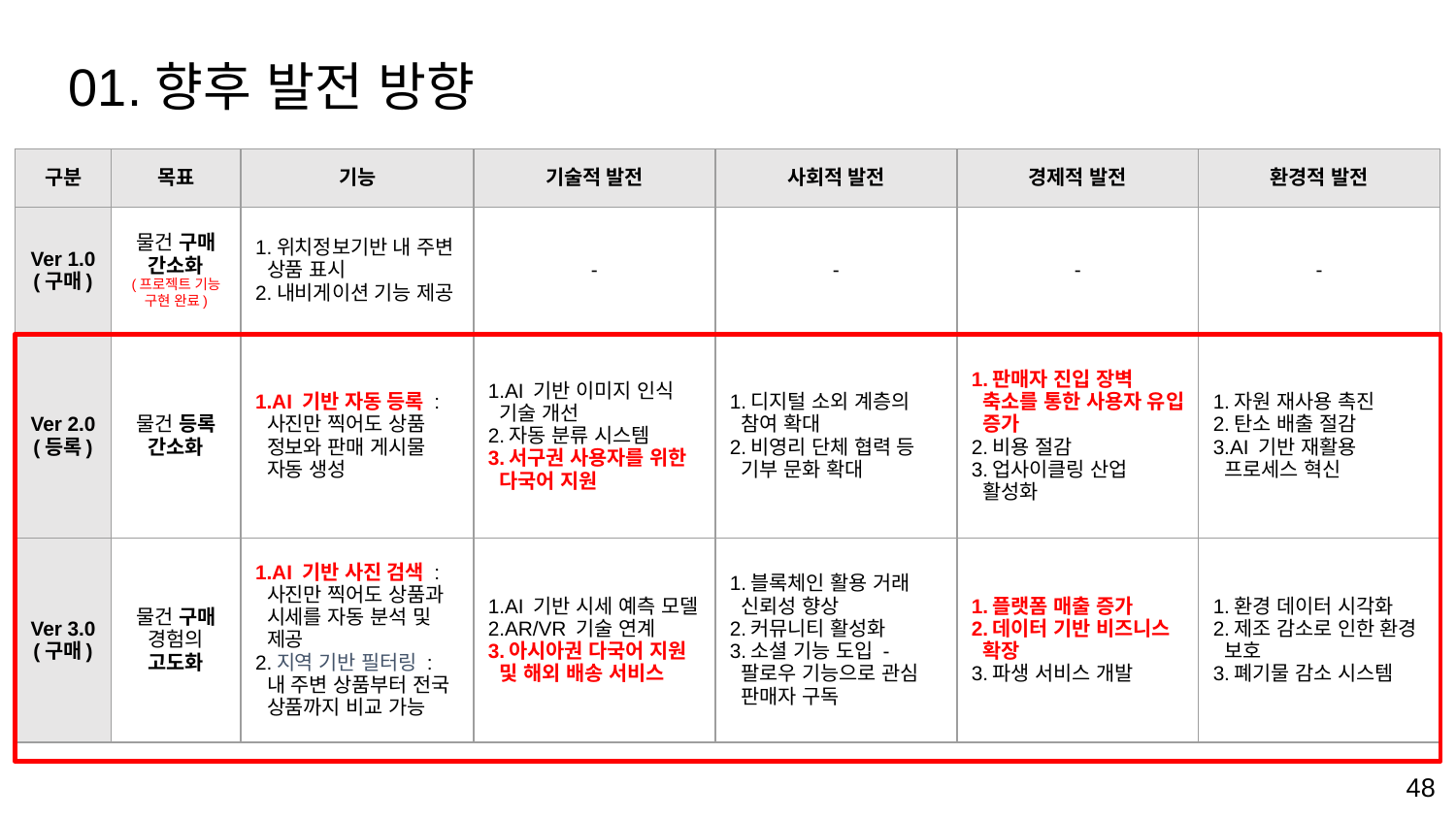

01.향후 발전 방향
| 구분 | 목표 | 기능 | 기술적 발전 | 사회적 발전 | 경제적 발전 | 환경적 발전 |
| --- | --- | --- | --- | --- | --- | --- |
| Ver 1.0 (구매) | 물건 구매 간소화 (프로젝트 기능 구현 완료) | 1.위치정보기반 내 주변 상품 표시 2.내비게이션 기능 제공 | - | - | - | - |
| Ver 2.0 (등록) | 물건 등록 간소화 | 1.AI 기반 자동 등록 : 사진만 찍어도 상품 정보와 판매 게시물 자동 생성 | 1.AI 기반 이미지 인식 기술 개선 2.자동 분류 시스템 3.서구권 사용자를 위한 다국어 지원 | 1.디지털 소외 계층의 참여 확대 2.비영리 단체 협력 등 기부 문화 확대 | 1.판매자 진입 장벽 축소를 통한 사용자 유입 증가 2.비용 절감 3.업사이클링 산업 활성화 | 1.자원 재사용 촉진 2.탄소 배출 절감 3.AI 기반 재활용 프로세스 혁신 |
| Ver 3.0 (구매) | 물건 구매 경험의 고도화 | 1.AI 기반 사진 검색 : 사진만 찍어도 상품과 시세를 자동 분석 및 제공 2.지역 기반 필터링 : 내 주변 상품부터 전국 상품까지 비교 가능 | 1.AI 기반 시세 예측 모델 2.AR/VR 기술 연계 3.아시아권 다국어 지원 및 해외 배송 서비스 | 1.블록체인 활용 거래 신뢰성 향상 2.커뮤니티 활성화 3.소셜 기능 도입 - 팔로우 기능으로 관심 판매자 구독 | 1.플랫폼 매출 증가 2.데이터 기반 비즈니스 확장 3.파생 서비스 개발 | 1.환경 데이터 시각화 2.제조 감소로 인한 환경 보호 3.폐기물 감소 시스템 |

48